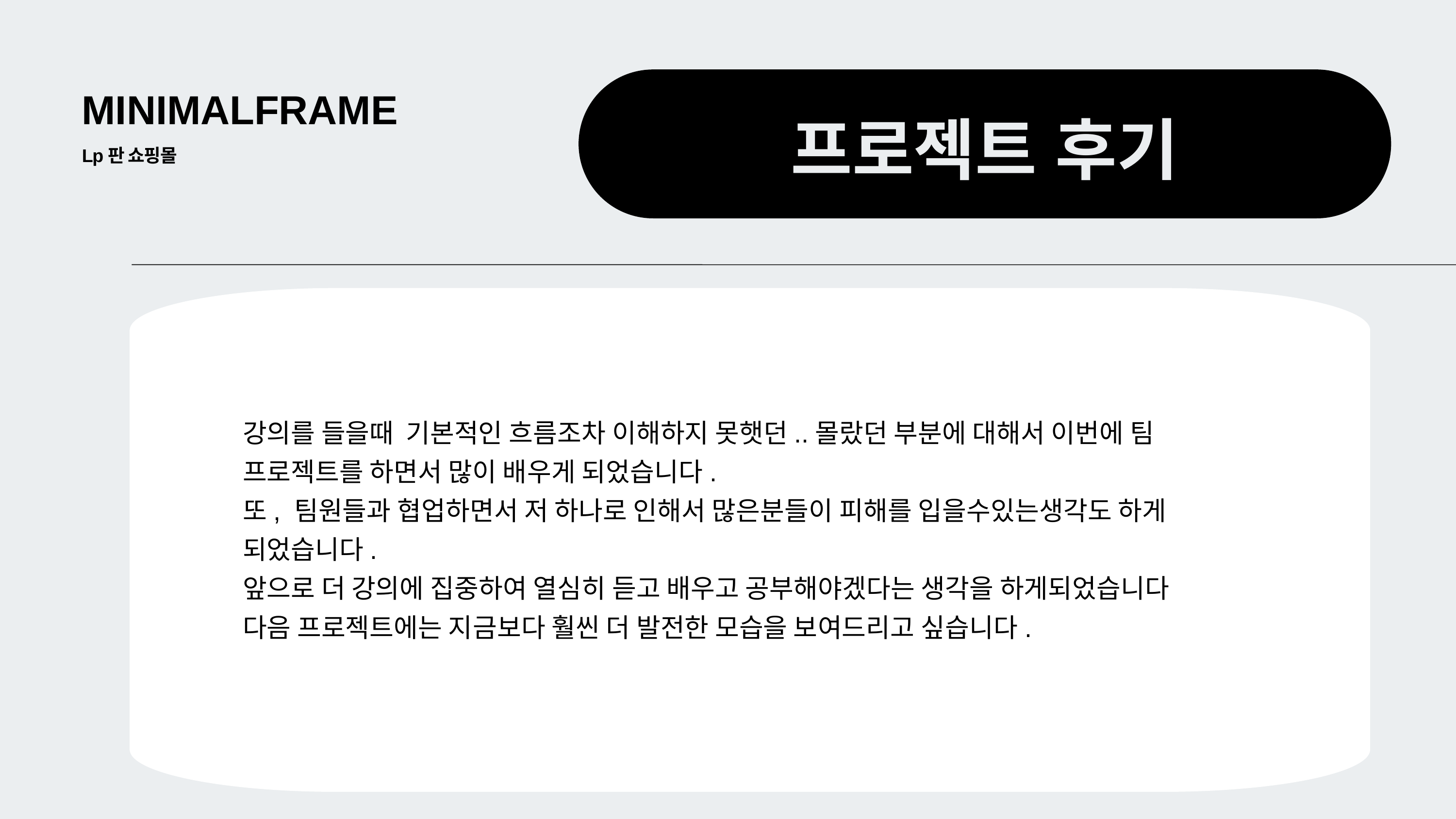

MINIMALFRAME
프로젝트 후기
Lp판 쇼핑몰

강의를 들을때  기본적인 흐름조차 이해하지 못햇던..몰랐던 부분에 대해서 이번에 팀
프로젝트를 하면서 많이 배우게 되었습니다.
또, 팀원들과 협업하면서 저 하나로 인해서 많은분들이 피해를 입을수있는생각도 하게 되었습니다.
앞으로 더 강의에 집중하여 열심히 듣고 배우고 공부해야겠다는 생각을 하게되었습니다
다음 프로젝트에는 지금보다 훨씬 더 발전한 모습을 보여드리고 싶습니다.